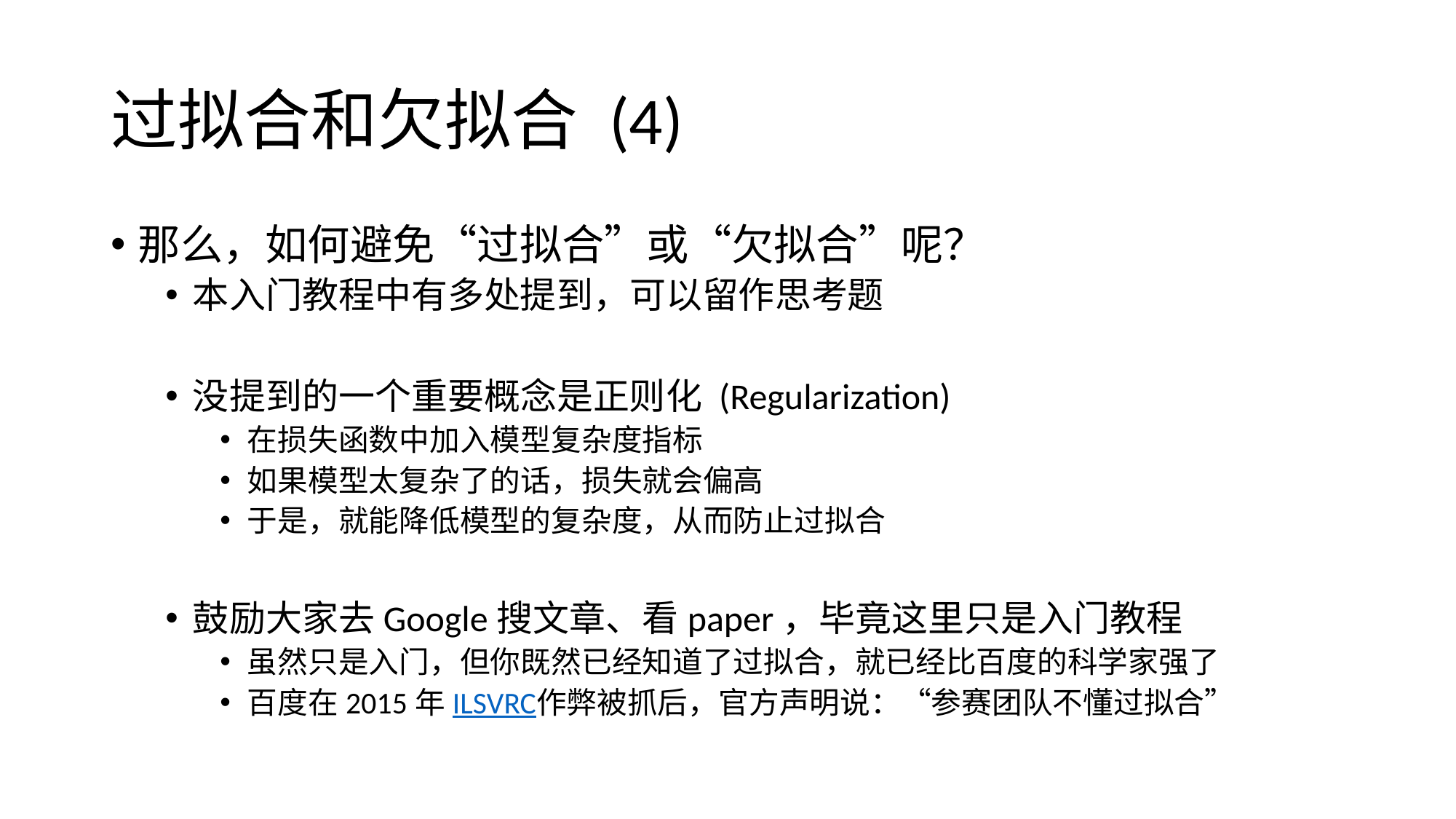

# 过拟合和欠拟合 (4)
那么，如何避免“过拟合”或“欠拟合”呢？
本入门教程中有多处提到，可以留作思考题

没提到的一个重要概念是正则化 (Regularization)
在损失函数中加入模型复杂度指标
如果模型太复杂了的话，损失就会偏高
于是，就能降低模型的复杂度，从而防止过拟合

鼓励大家去Google搜文章、看paper，毕竟这里只是入门教程
虽然只是入门，但你既然已经知道了过拟合，就已经比百度的科学家强了
百度在2015年ILSVRC作弊被抓后，官方声明说：“参赛团队不懂过拟合”